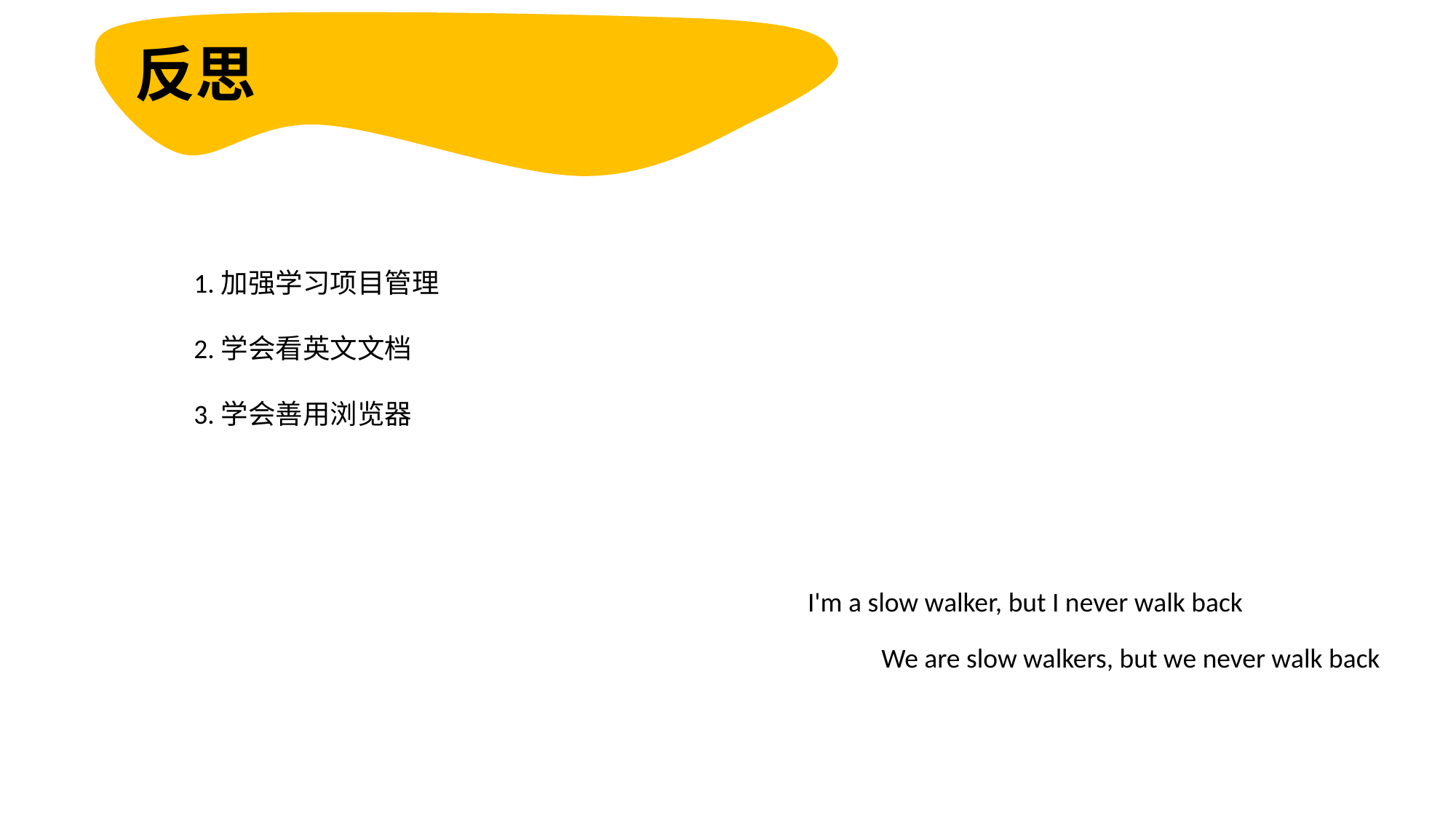

反思
1.加强学习项目管理

2.学会看英文文档

3.学会善用浏览器
 I'm a slow walker, but I never walk back
We are slow walkers, but we never walk back